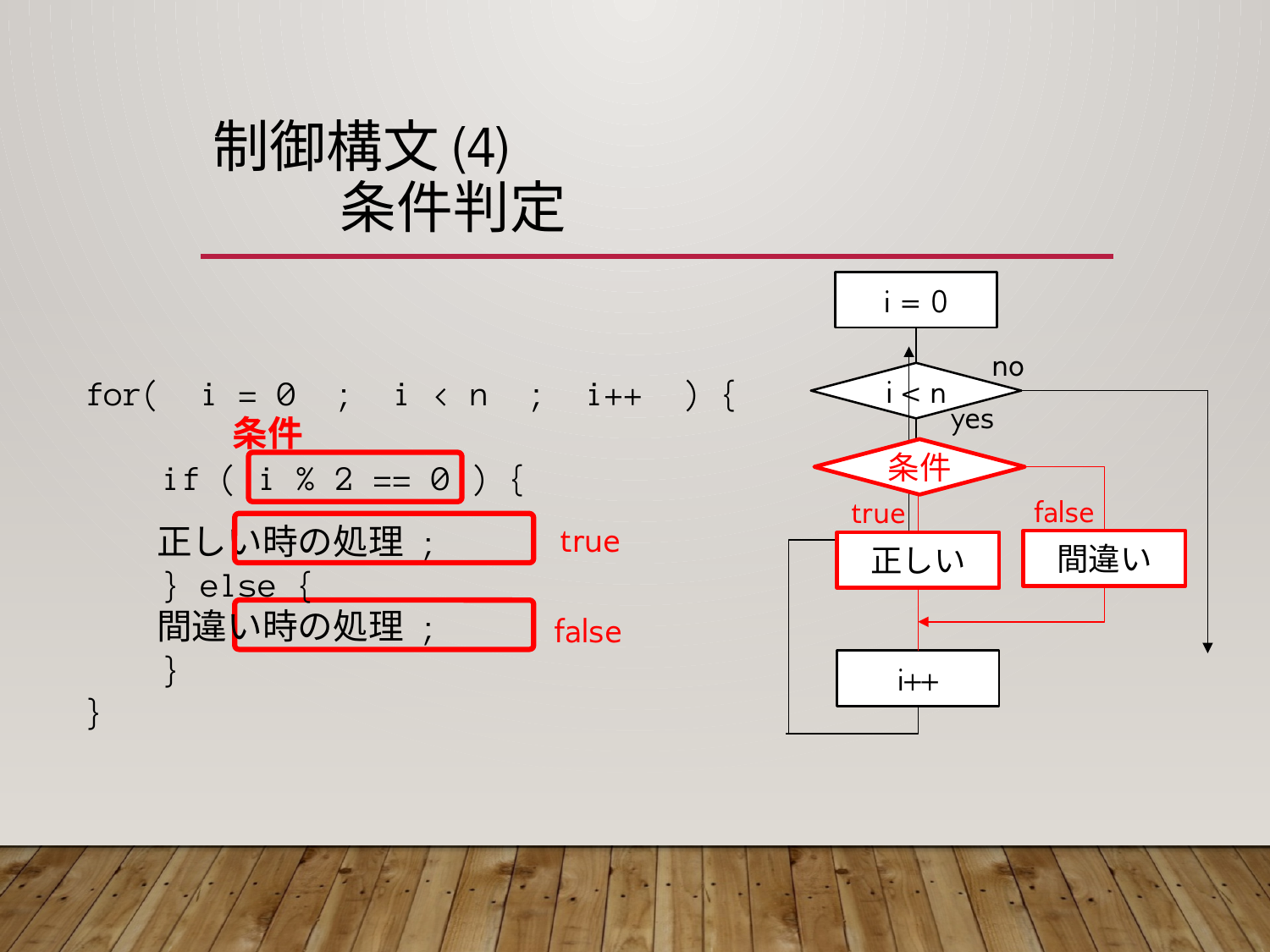

# 制御構文(4) 条件判定
i = 0
no
i < n
yes
条件
false
true
間違い
正しい
i++
for(  i = 0  ;  i < n  ;  i++  ) {

    if ( i % 2 == 0 ) {
        正しい時の処理 ;
    } else {
        間違い時の処理 ;
    }
}
条件

true

false